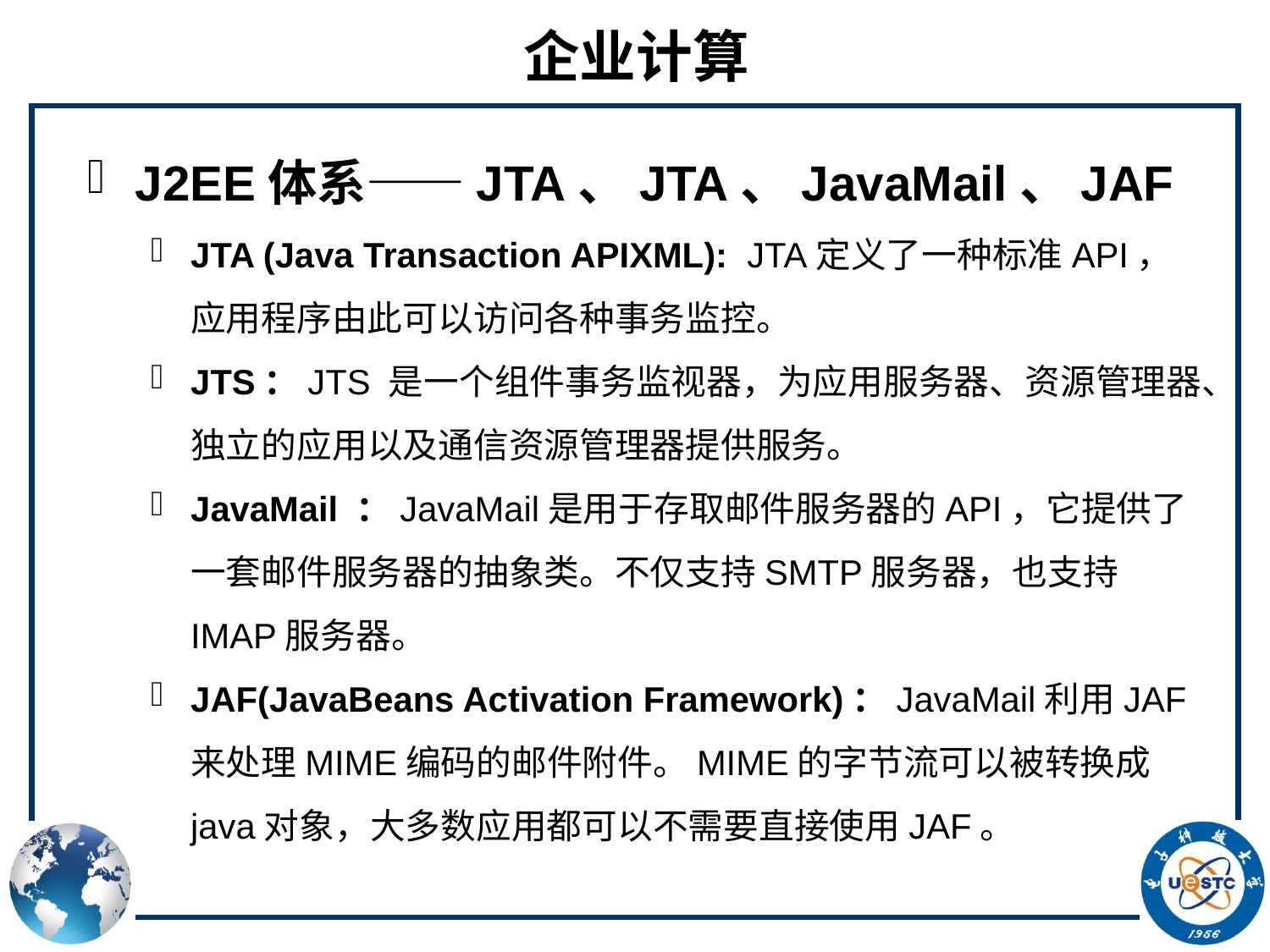

# 企业计算
J2EE体系——JTA、JTA、JavaMail、JAF
JTA (Java Transaction APIXML):  JTA定义了一种标准API，应用程序由此可以访问各种事务监控。
JTS：JTS 是一个组件事务监视器，为应用服务器、资源管理器、独立的应用以及通信资源管理器提供服务。
JavaMail ：JavaMail是用于存取邮件服务器的API，它提供了一套邮件服务器的抽象类。不仅支持SMTP服务器，也支持IMAP服务器。
JAF(JavaBeans Activation Framework)：JavaMail利用JAF来处理MIME编码的邮件附件。MIME的字节流可以被转换成java对象，大多数应用都可以不需要直接使用JAF。